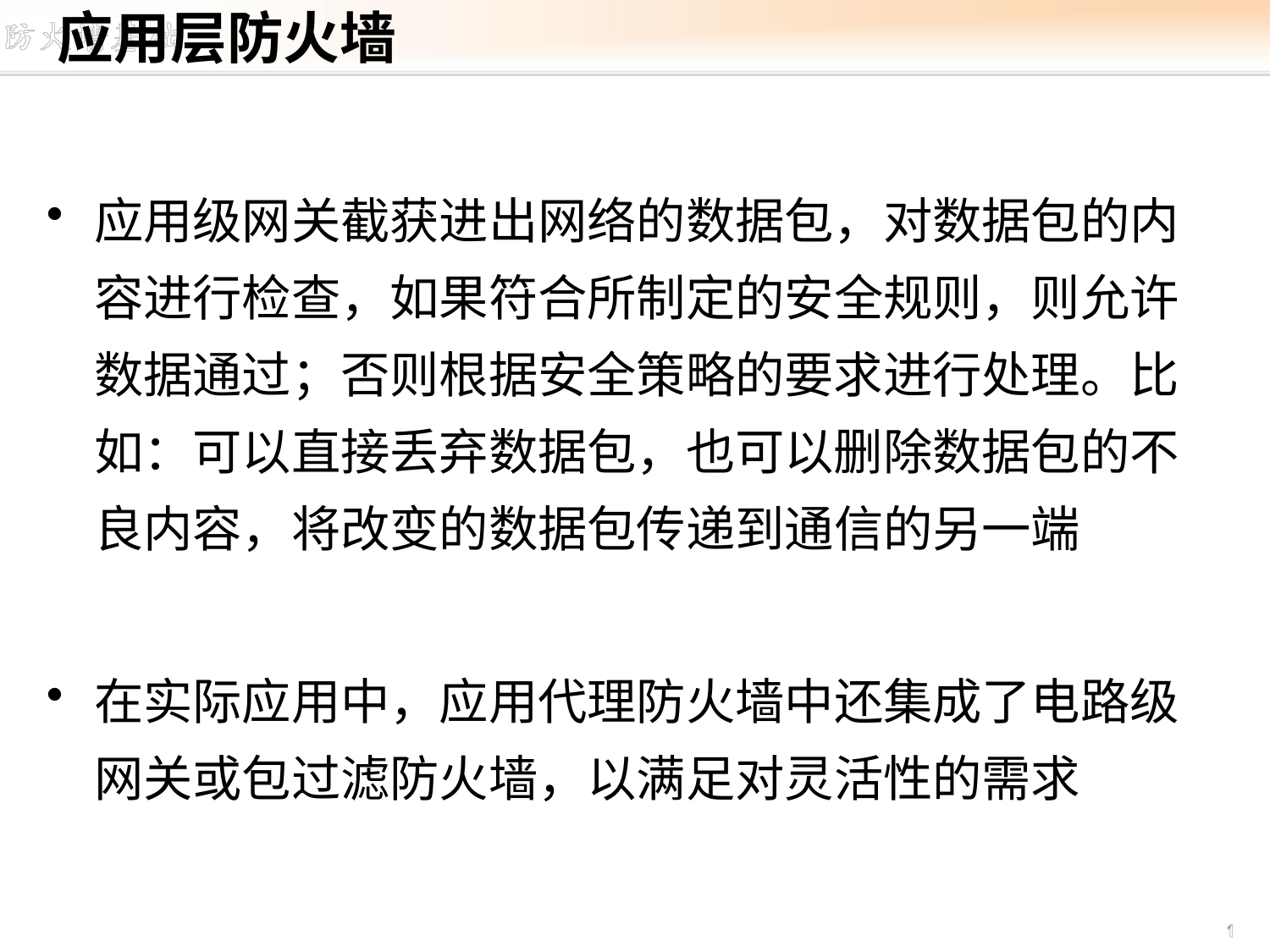

应用层防火墙
应用级网关截获进出网络的数据包，对数据包的内容进行检查，如果符合所制定的安全规则，则允许数据通过；否则根据安全策略的要求进行处理。比如：可以直接丢弃数据包，也可以删除数据包的不良内容，将改变的数据包传递到通信的另一端

在实际应用中，应用代理防火墙中还集成了电路级网关或包过滤防火墙，以满足对灵活性的需求